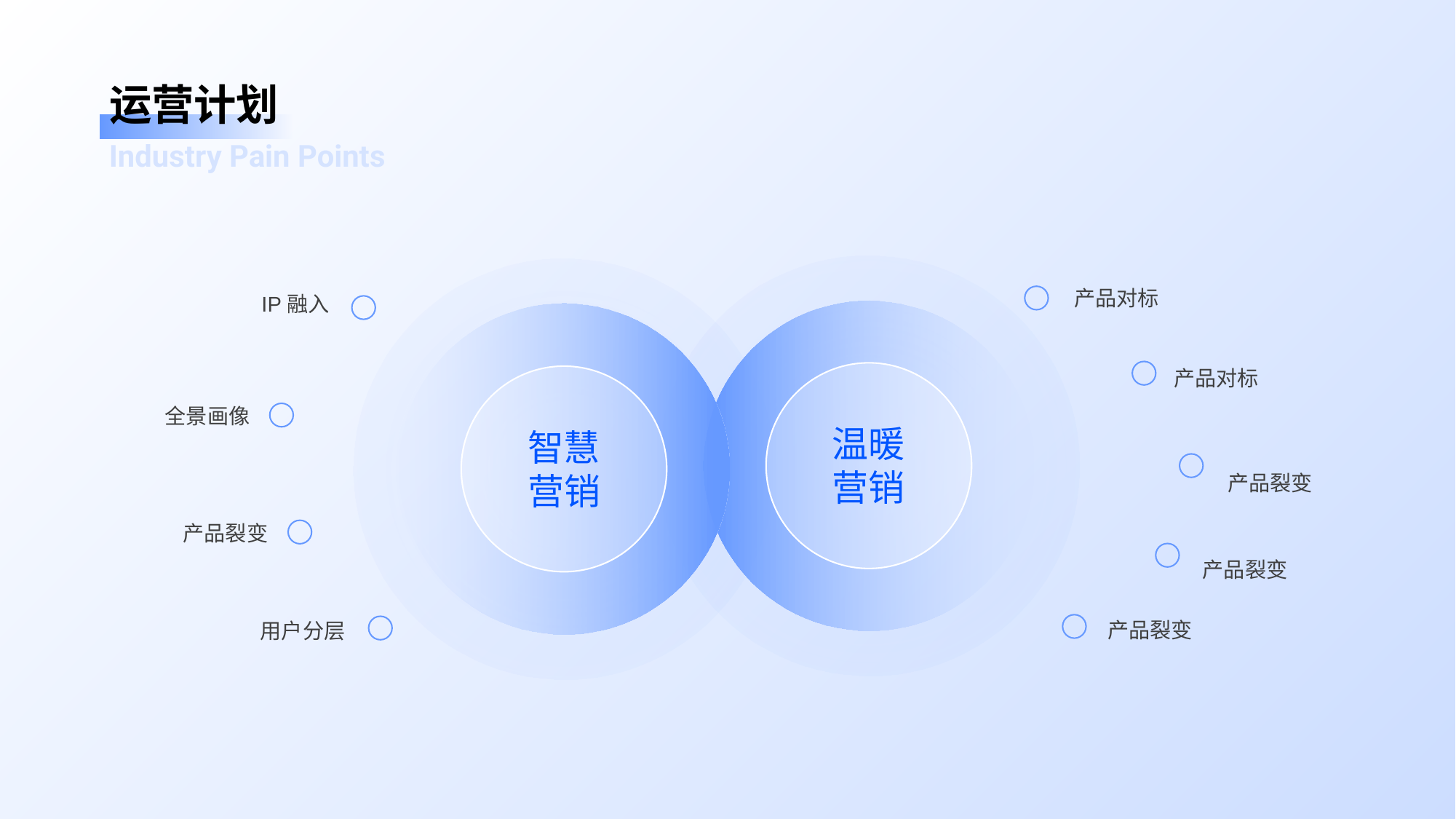

运营计划

Industry Pain Points

产品对标
IP融入

产品对标

全景画像

温暖
营销
智慧
营销

产品裂变
产品裂变

产品裂变
产品裂变
用户分层